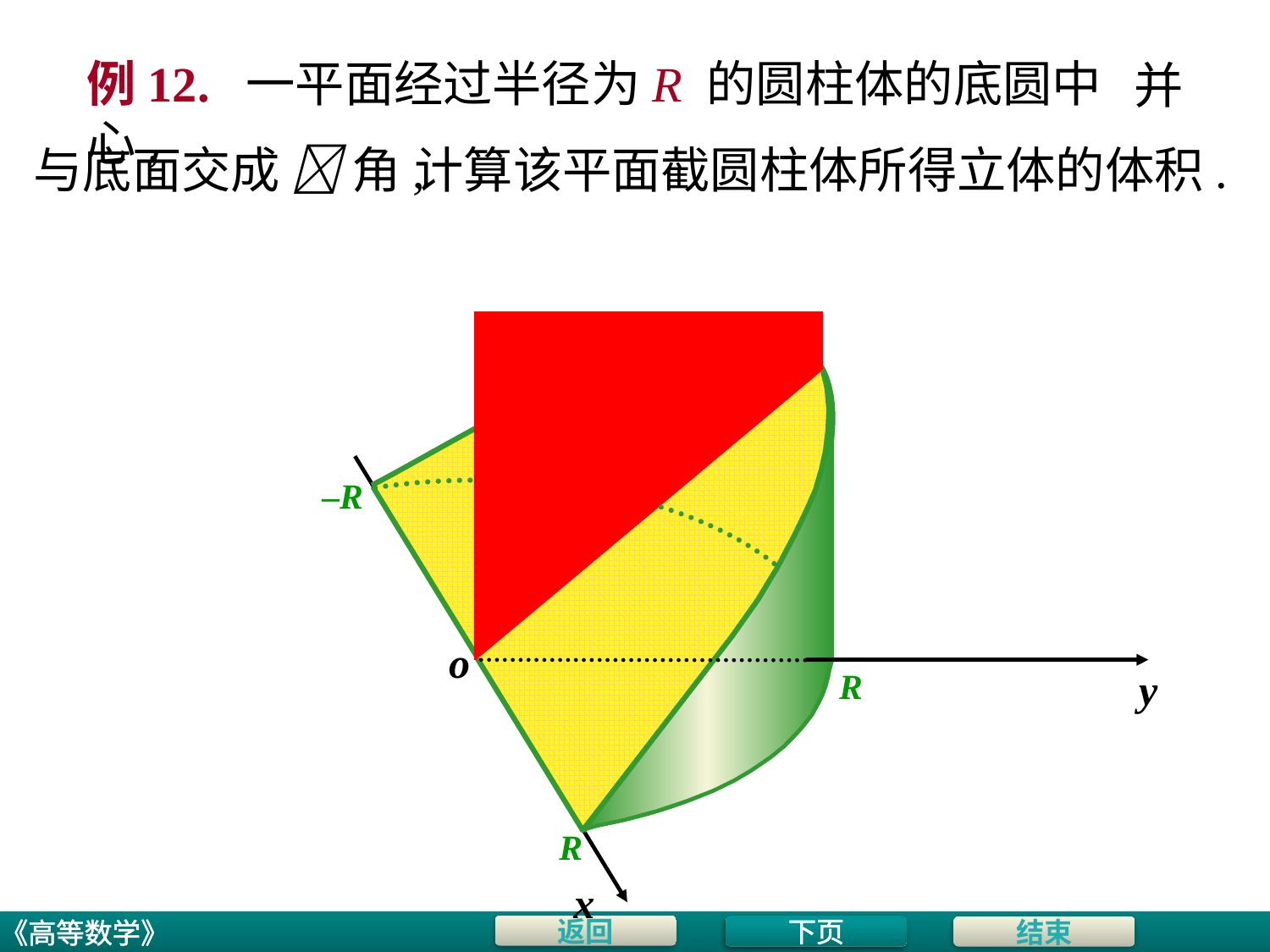

# 例12.  一平面经过半径为R 的圆柱体的底圆中心,
并
与底面交成 α 角,
计算该平面截圆柱体所得立体的体积.

–R

o

y
R

R
x
下页